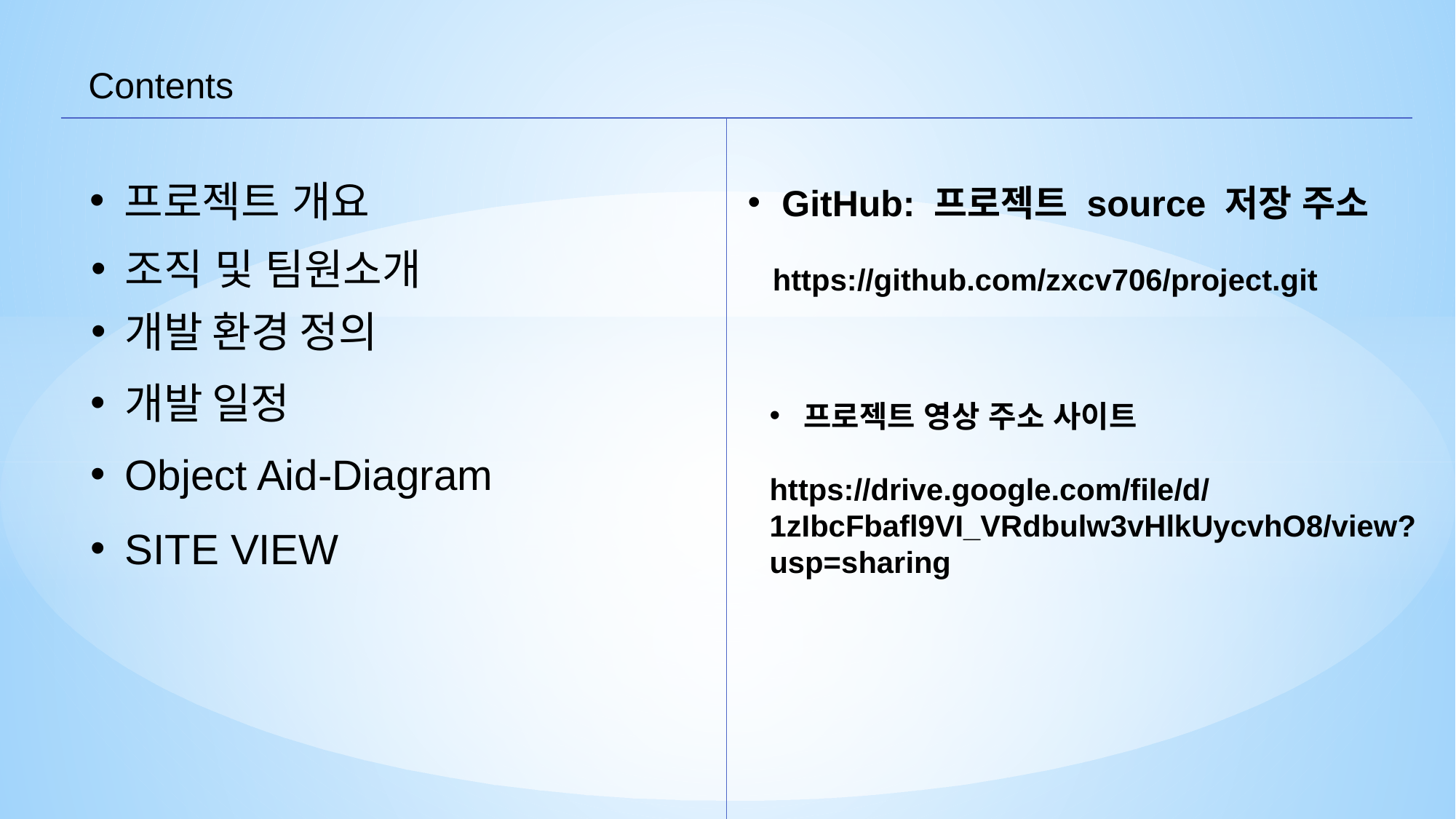

Contents
프로젝트 개요
GitHub: 프로젝트 source 저장 주소

   https://github.com/zxcv706/project.git
조직 및 팀원소개
개발 환경 정의
개발 일정
프로젝트 영상 주소 사이트

https://drive.google.com/file/d/1zIbcFbafl9VI_VRdbulw3vHlkUycvhO8/view?usp=sharing
Object Aid-Diagram

SITE VIEW